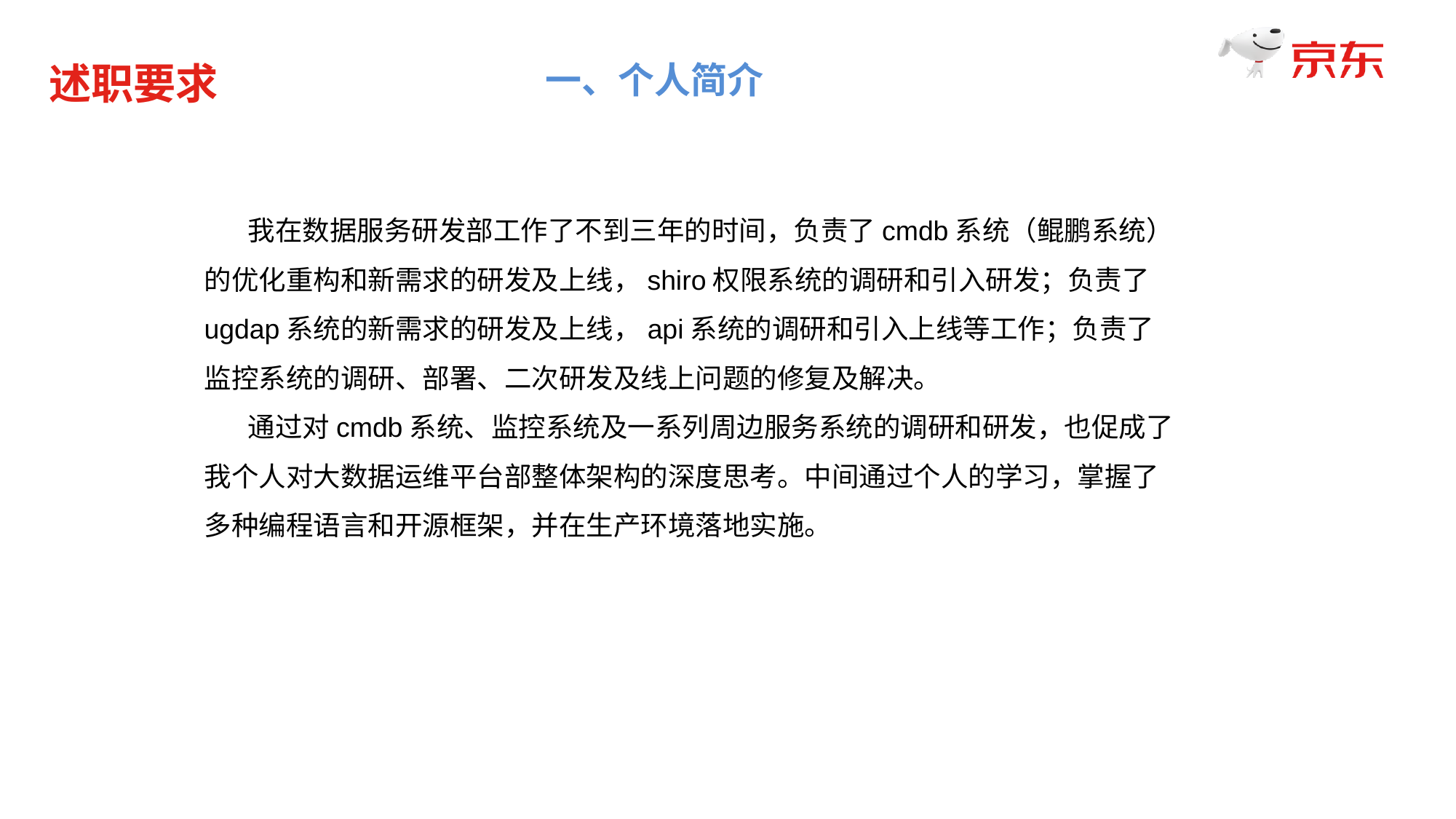

述职要求
一、个人简介
      我在数据服务研发部工作了不到三年的时间，负责了cmdb系统（鲲鹏系统）的优化重构和新需求的研发及上线，shiro权限系统的调研和引入研发；负责了ugdap系统的新需求的研发及上线，api系统的调研和引入上线等工作；负责了监控系统的调研、部署、二次研发及线上问题的修复及解决。
      通过对cmdb系统、监控系统及一系列周边服务系统的调研和研发，也促成了我个人对大数据运维平台部整体架构的深度思考。中间通过个人的学习，掌握了多种编程语言和开源框架，并在生产环境落地实施。